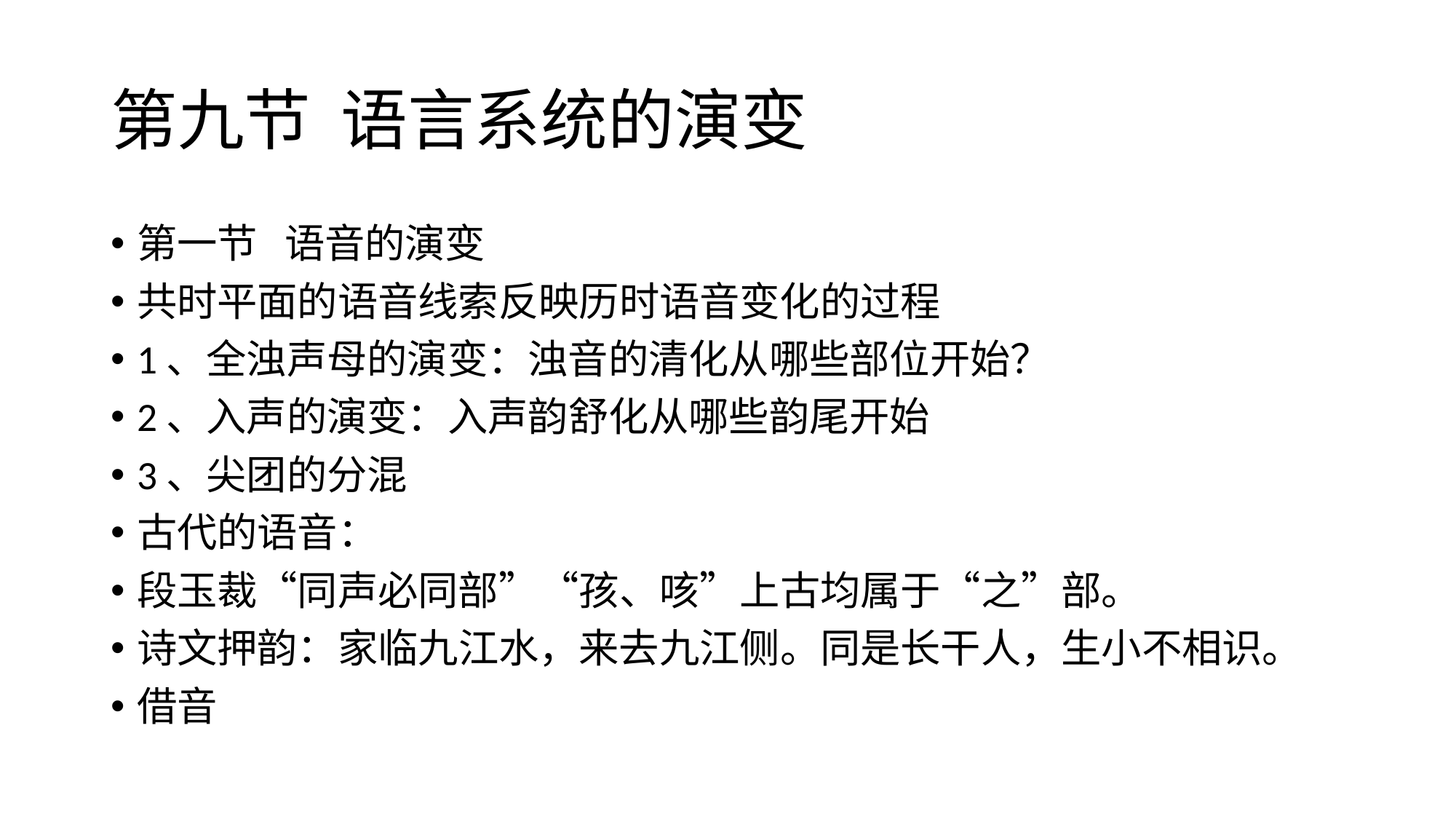

# 第九节  语言系统的演变
第一节   语音的演变
共时平面的语音线索反映历时语音变化的过程
1、全浊声母的演变：浊音的清化从哪些部位开始？
2、入声的演变：入声韵舒化从哪些韵尾开始
3、尖团的分混
古代的语音：
段玉裁“同声必同部”“孩、咳”上古均属于“之”部。
诗文押韵：家临九江水，来去九江侧。同是长干人，生小不相识。
借音